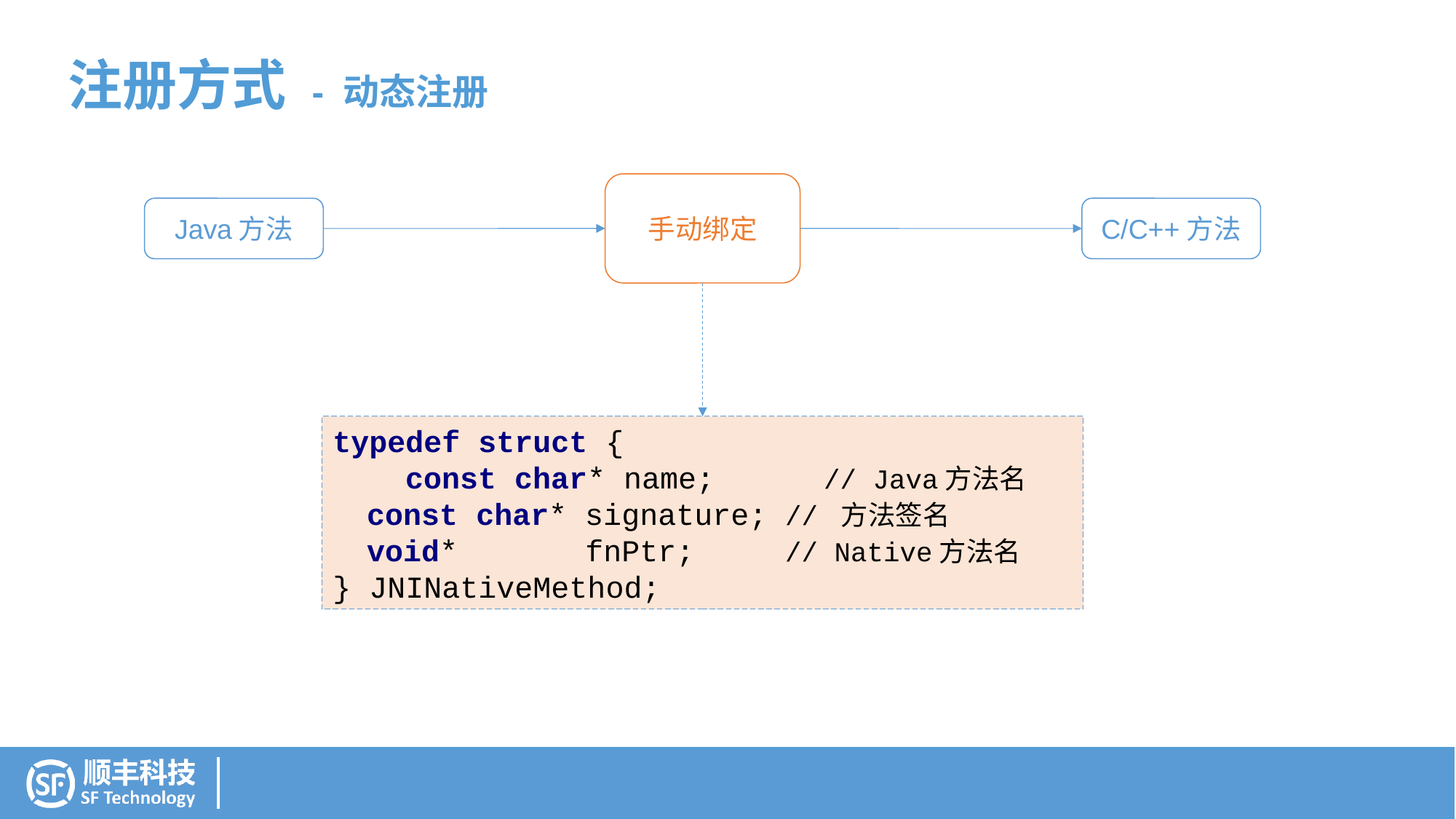

注册方式 - 动态注册
手动绑定
Java方法
C/C++方法
typedef struct {
    const char* name;      // Java方法名
    const char* signature; // 方法签名
    void*       fnPtr;     // Native方法名
} JNINativeMethod;